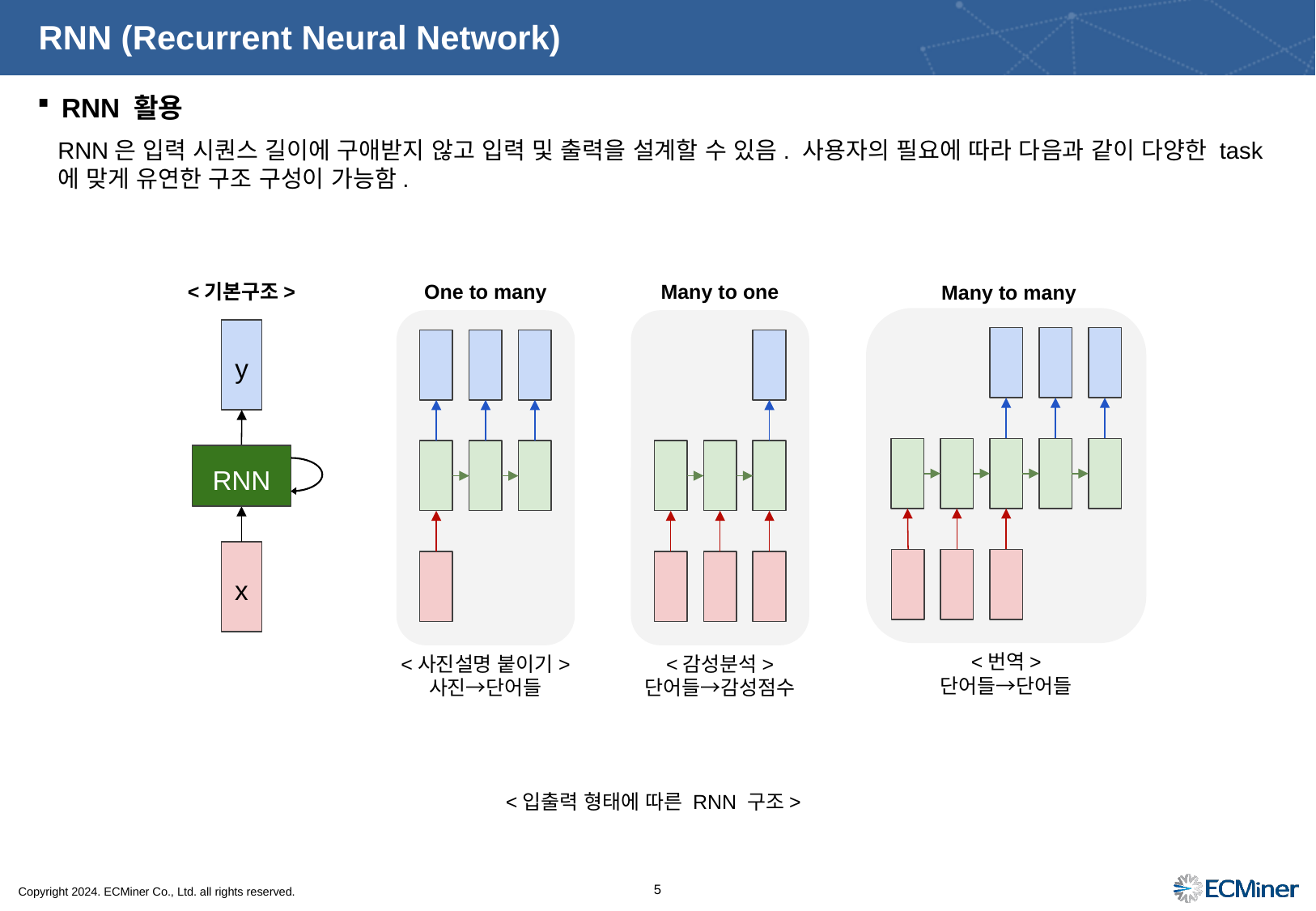

# RNN (Recurrent Neural Network)

RNN 활용
RNN은 입력 시퀀스 길이에 구애받지 않고 입력 및 출력을 설계할 수 있음. 사용자의 필요에 따라 다음과 같이 다양한 task에 맞게 유연한 구조 구성이 가능함.

One to many

<사진설명 붙이기>
사진→단어들
Many to one

<감성분석>
단어들→감성점수
<기본구조>
Many to many

<번역>
단어들→단어들
y

RNN
x
<입출력 형태에 따른 RNN 구조>